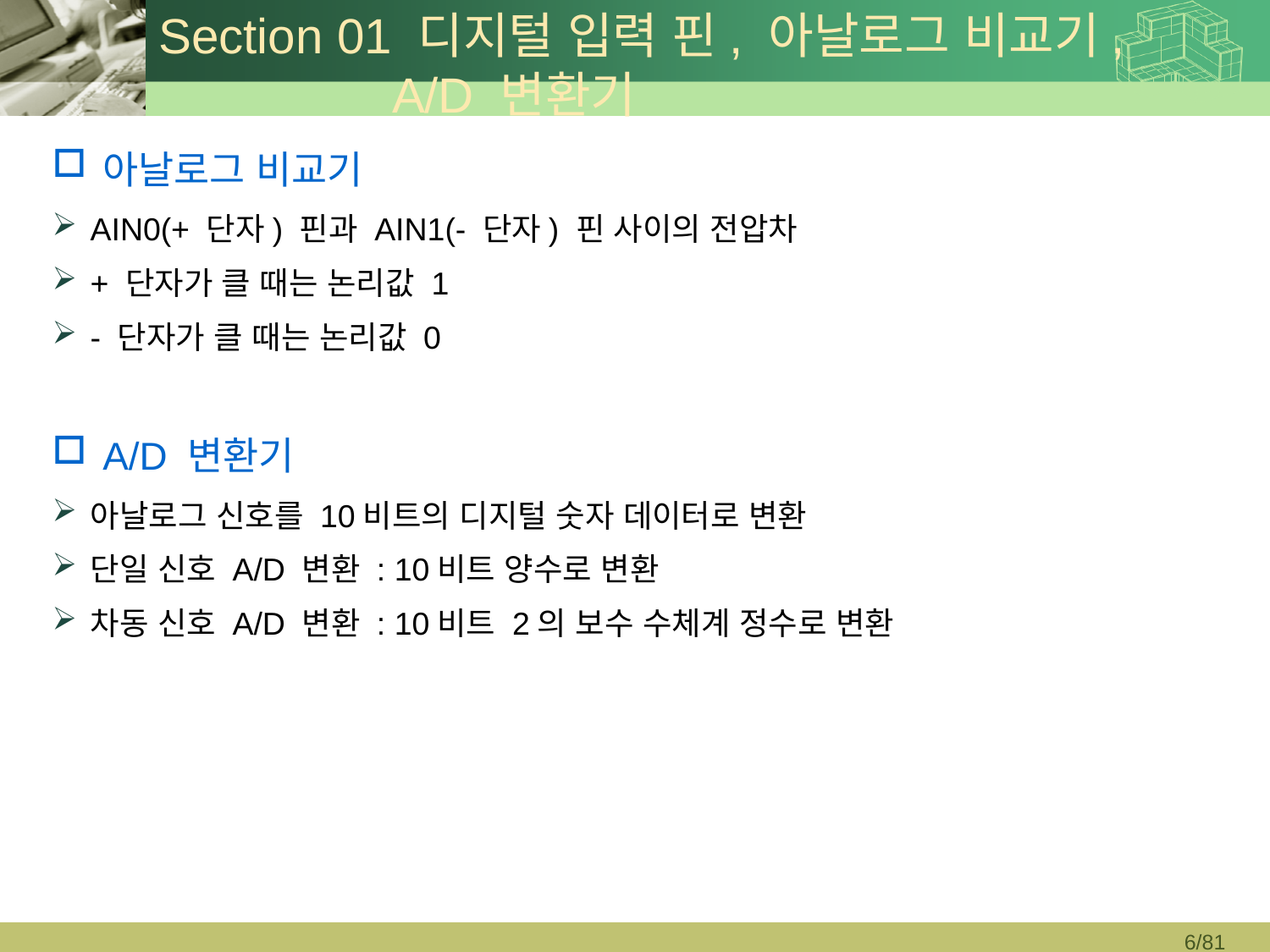

# Section 01 디지털 입력 핀, 아날로그 비교기, A/D 변환기
아날로그 비교기
AIN0(+ 단자) 핀과 AIN1(- 단자) 핀 사이의 전압차
+ 단자가 클 때는 논리값 1
- 단자가 클 때는 논리값 0

A/D 변환기
아날로그 신호를 10비트의 디지털 숫자 데이터로 변환
단일 신호 A/D 변환 : 10비트 양수로 변환
차동 신호 A/D 변환 : 10비트 2의 보수 수체계 정수로 변환